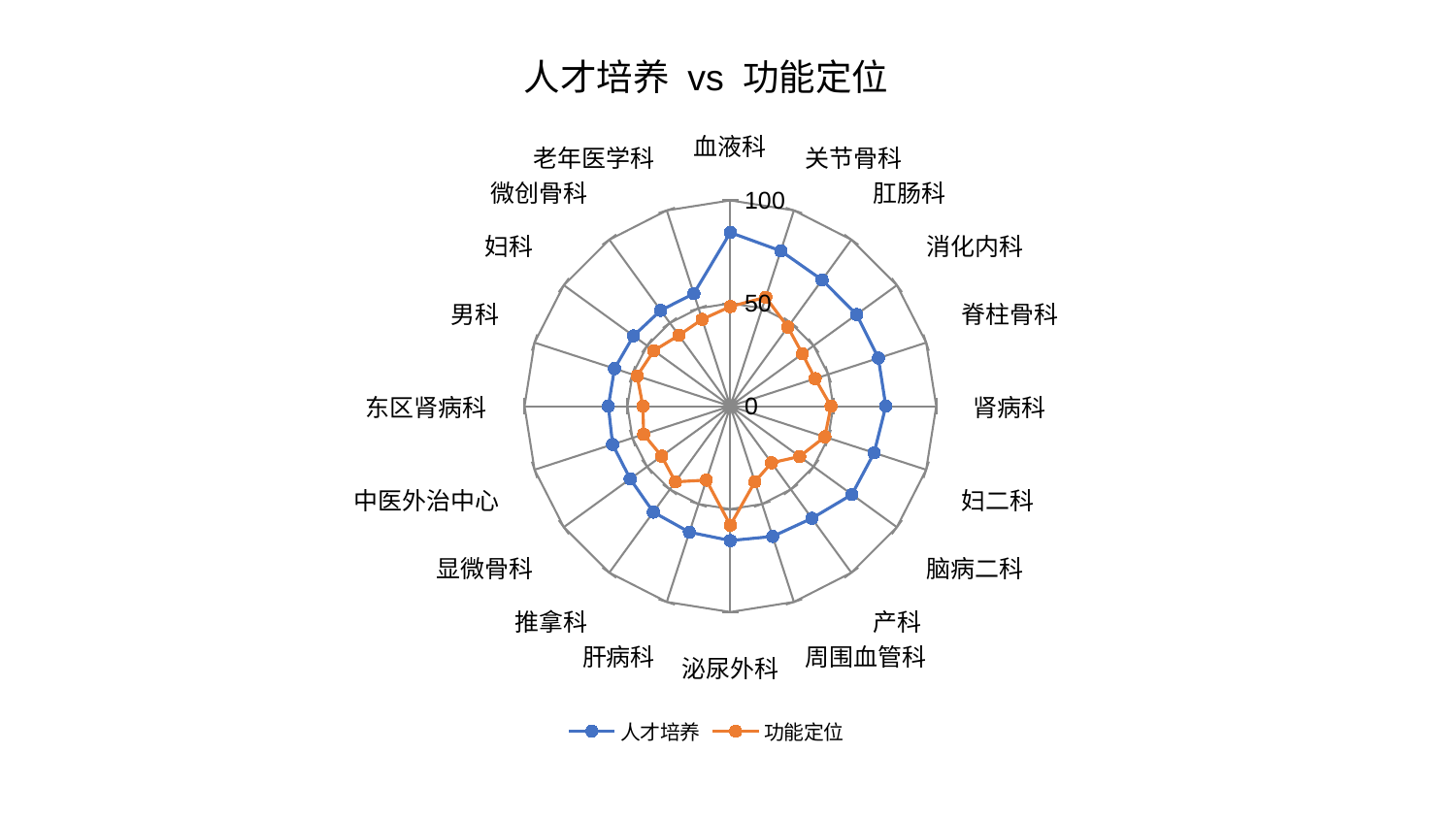

### Chart: 人才培养 vs 功能定位

| Category | 人才培养 | 功能定位 |
|---|---|---|
| 血液科 | 84.37218218112245 | 48.4125259045306 |
| 关节骨科 | 79.34434141451804 | 55.653333851298044 |
| 肛肠科 | 75.83685414687592 | 47.52785148688009 |
| 消化内科 | 75.8283273258149 | 43.27167018109833 |
| 脊柱骨科 | 75.6007883653566 | 43.31988144635001 |
| 肾病科 | 75.50771437373781 | 48.91134598091021 |
| 妇二科 | 73.432106539045 | 48.26235283912902 |
| 脑病二科 | 73.00667005358784 | 41.593271982251494 |
| 产科 | 67.36976872866934 | 34.01927359074513 |
| 周围血管科 | 66.54192121287763 | 38.62775788726458 |
| 泌尿外科 | 65.29946907657724 | 57.82745949716887 |
| 肝病科 | 64.37488780134093 | 37.78646562941258 |
| 推拿科 | 63.654285720355354 | 45.43634892580829 |
| 显微骨科 | 60.146203379238976 | 41.27701097883419 |
| 中医外治中心 | 60.137255062551105 | 44.30020365132376 |
| 东区肾病科 | 59.26843856128114 | 42.463377006958275 |
| 男科 | 59.169167624336474 | 47.635932399203085 |
| 妇科 | 58.13871275783331 | 45.90520194433648 |
| 微创骨科 | 57.55171141744241 | 42.57327655922033 |
| 老年医学科 | 57.48499673050418 | 44.34827537857729 |
88